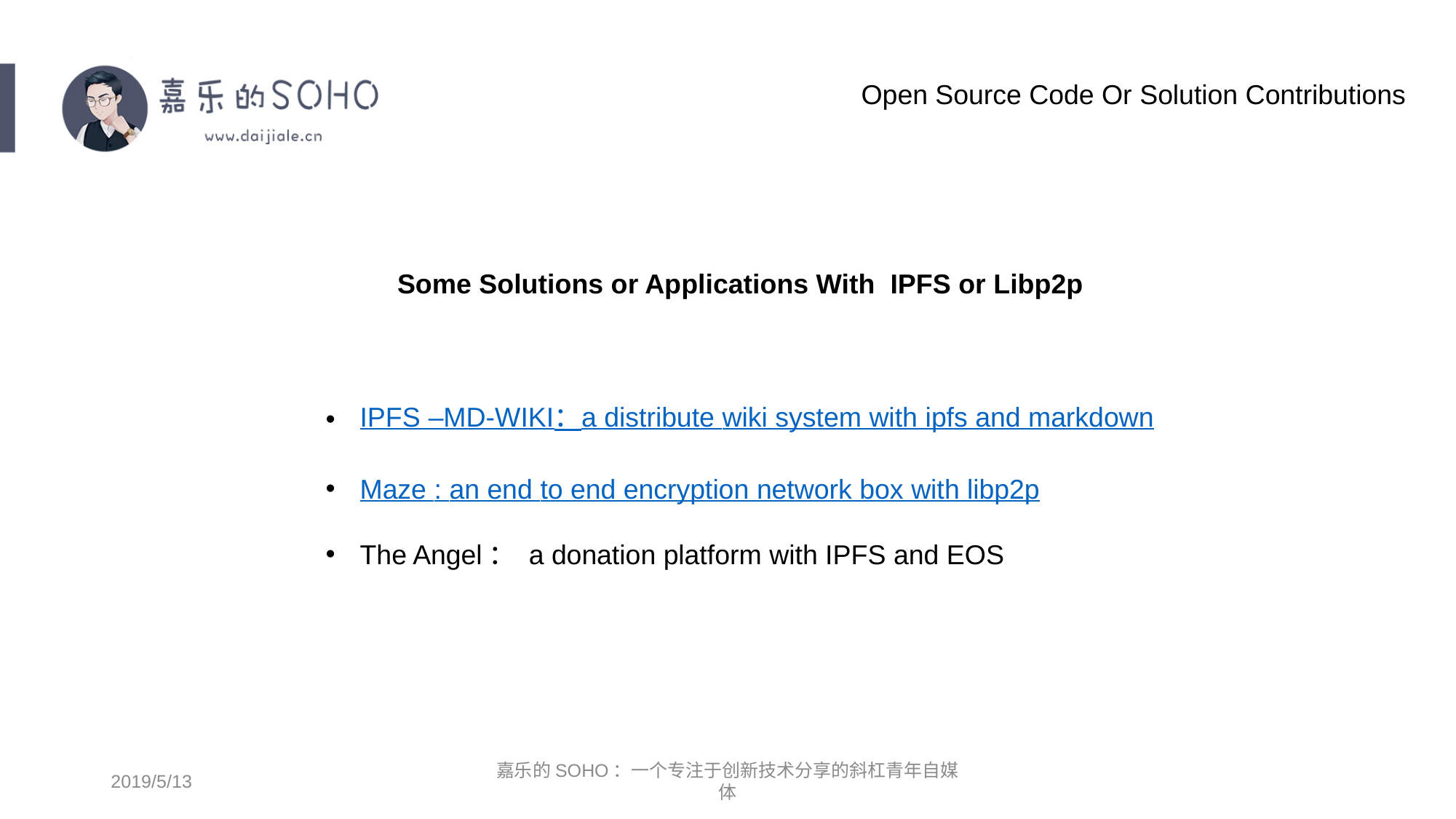

Open Source Code Or Solution Contributions
Some Solutions or Applications With  IPFS or Libp2p
IPFS –MD-WIKI：a distribute wiki system with ipfs and markdown

Maze : an end to end encryption network box with libp2p

The Angel： a donation platform with IPFS and EOS
2019/5/13
嘉乐的SOHO：一个专注于创新技术分享的斜杠青年自媒体